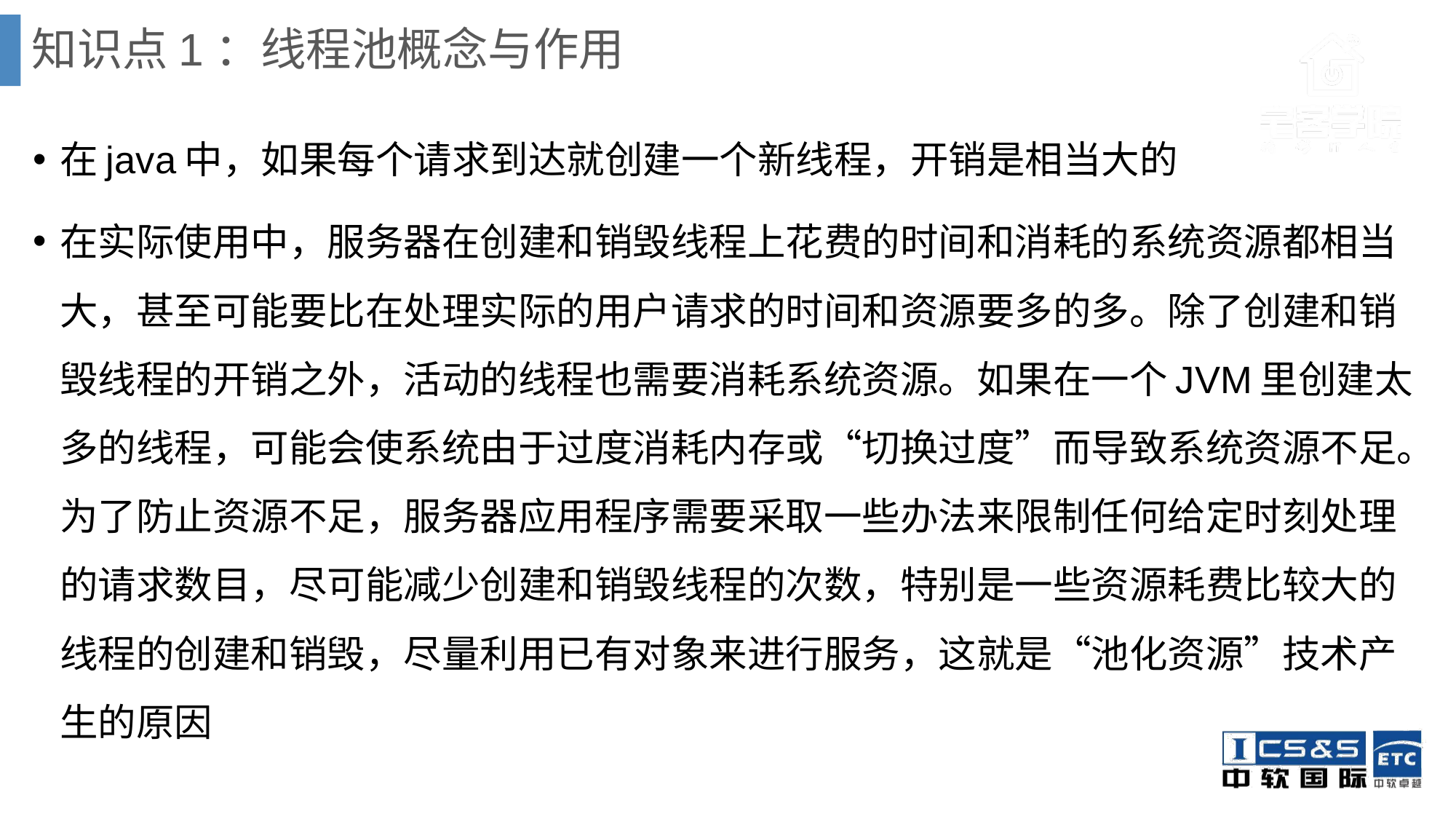

# 知识点1：线程池概念与作用
在java中，如果每个请求到达就创建一个新线程，开销是相当大的
在实际使用中，服务器在创建和销毁线程上花费的时间和消耗的系统资源都相当大，甚至可能要比在处理实际的用户请求的时间和资源要多的多。除了创建和销毁线程的开销之外，活动的线程也需要消耗系统资源。如果在一个JVM里创建太多的线程，可能会使系统由于过度消耗内存或“切换过度”而导致系统资源不足。为了防止资源不足，服务器应用程序需要采取一些办法来限制任何给定时刻处理的请求数目，尽可能减少创建和销毁线程的次数，特别是一些资源耗费比较大的线程的创建和销毁，尽量利用已有对象来进行服务，这就是“池化资源”技术产生的原因